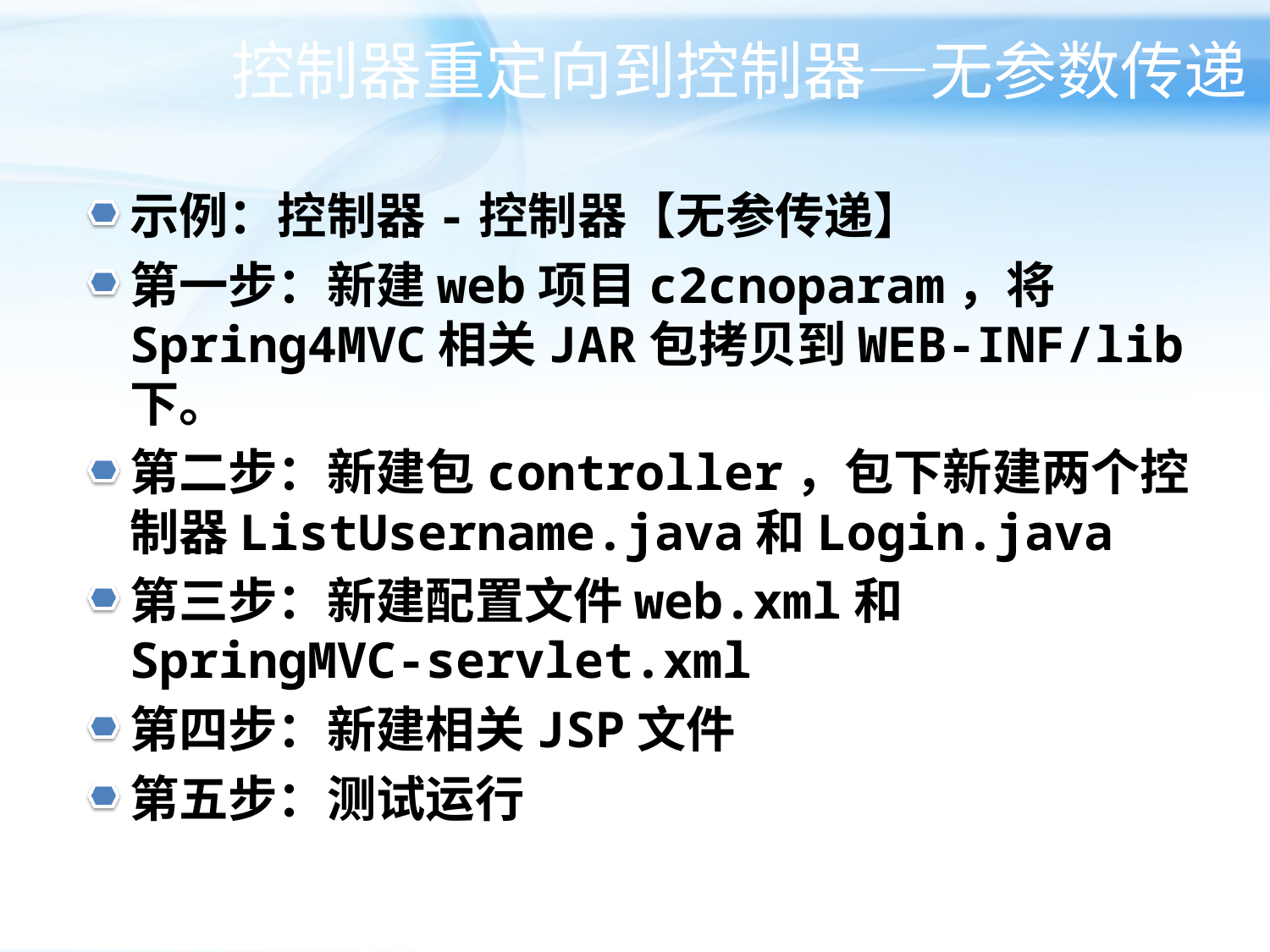

# 控制器重定向到控制器—无参数传递
示例：控制器-控制器【无参传递】
第一步：新建web项目c2cnoparam，将Spring4MVC相关JAR包拷贝到WEB-INF/lib下。
第二步：新建包controller，包下新建两个控制器ListUsername.java和Login.java
第三步：新建配置文件web.xml和SpringMVC-servlet.xml
第四步：新建相关JSP文件
第五步：测试运行